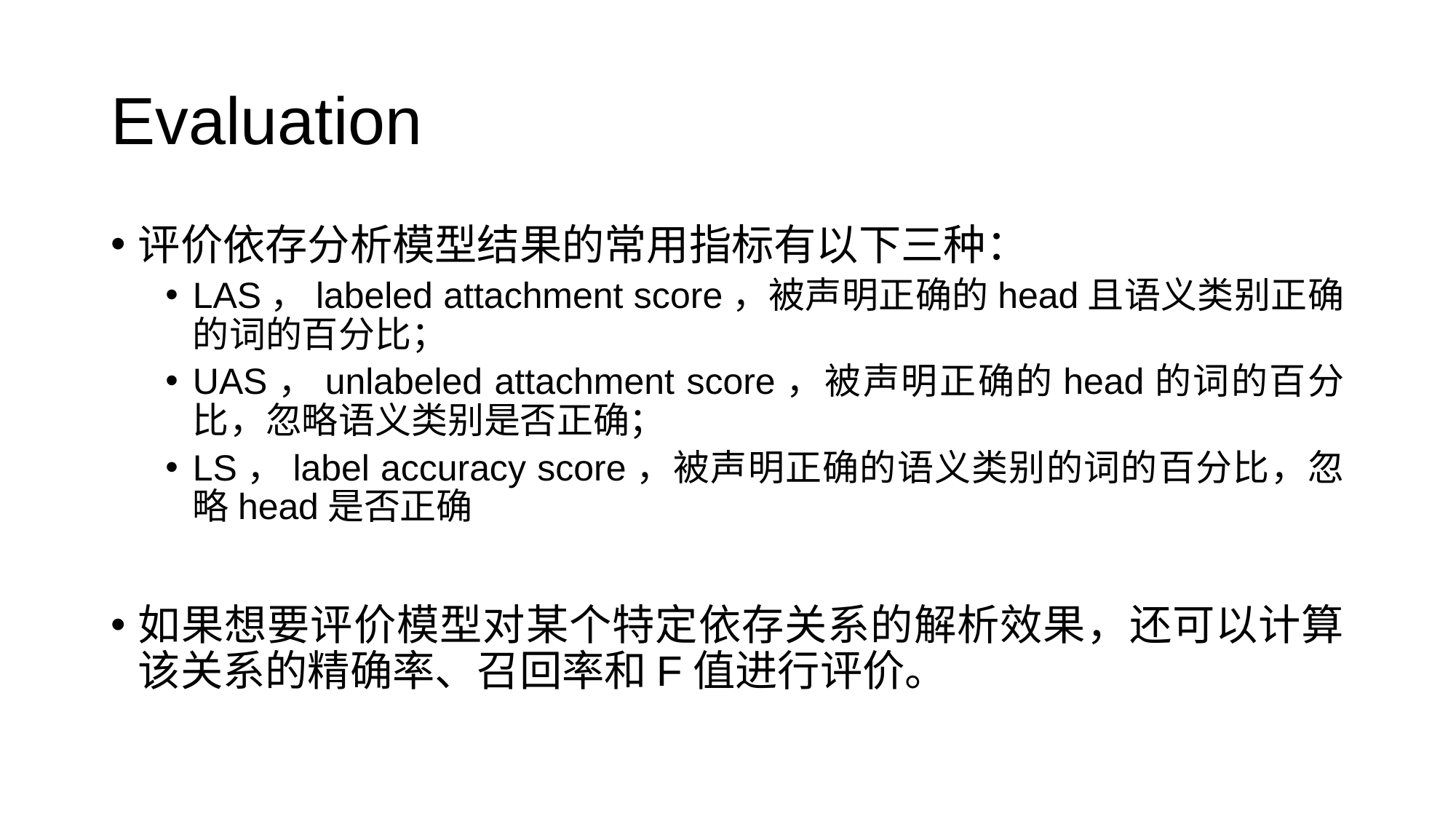

# Evaluation
评价依存分析模型结果的常用指标有以下三种：
LAS，labeled attachment score，被声明正确的head且语义类别正确的词的百分比；
UAS，unlabeled attachment score，被声明正确的head的词的百分比，忽略语义类别是否正确；
LS，label accuracy score，被声明正确的语义类别的词的百分比，忽略head是否正确

如果想要评价模型对某个特定依存关系的解析效果，还可以计算该关系的精确率、召回率和F值进行评价。